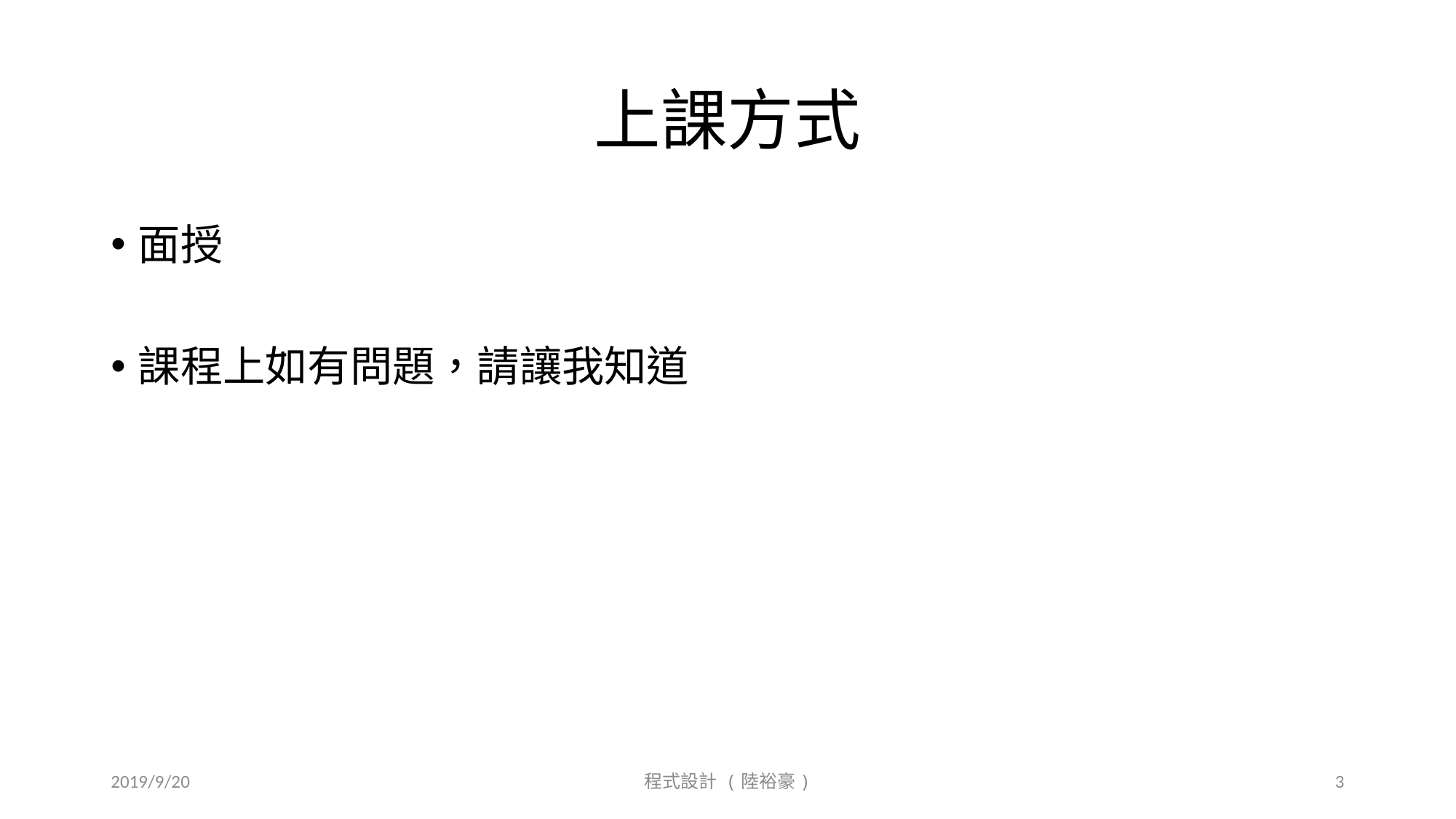

# 上課方式
面授

課程上如有問題，請讓我知道
2019/9/20
程式設計 (陸裕豪)
3